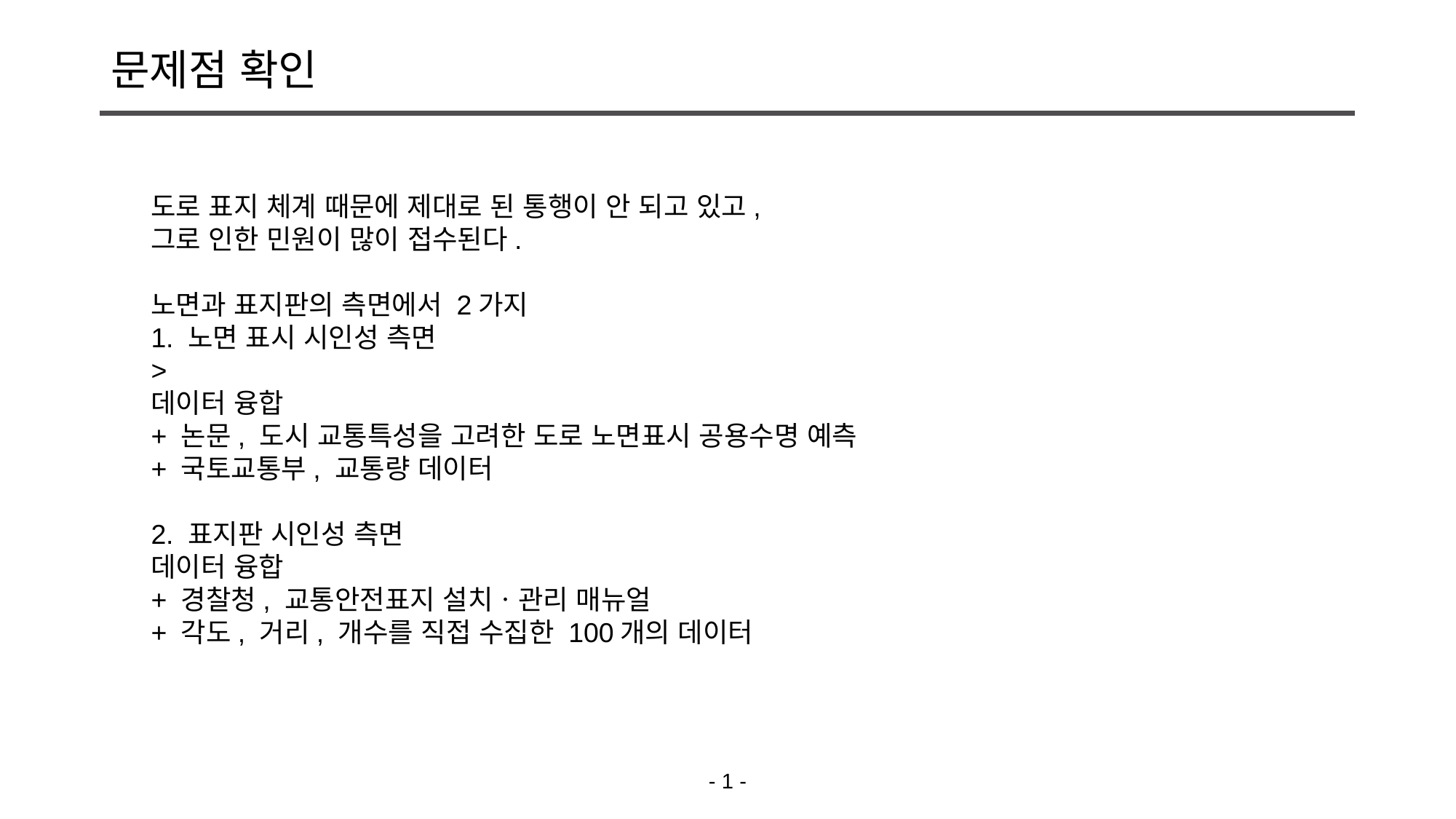

# 문제점 확인
도로 표지 체계 때문에 제대로 된 통행이 안 되고 있고,
그로 인한 민원이 많이 접수된다.

노면과 표지판의 측면에서 2가지
1. 노면 표시 시인성 측면
>
데이터 융합
+ 논문, 도시 교통특성을 고려한 도로 노면표시 공용수명 예측
+ 국토교통부, 교통량 데이터

2. 표지판 시인성 측면
데이터 융합
+ 경찰청, 교통안전표지 설치ㆍ관리 매뉴얼
+ 각도, 거리, 개수를 직접 수집한 100개의 데이터
- 1 -